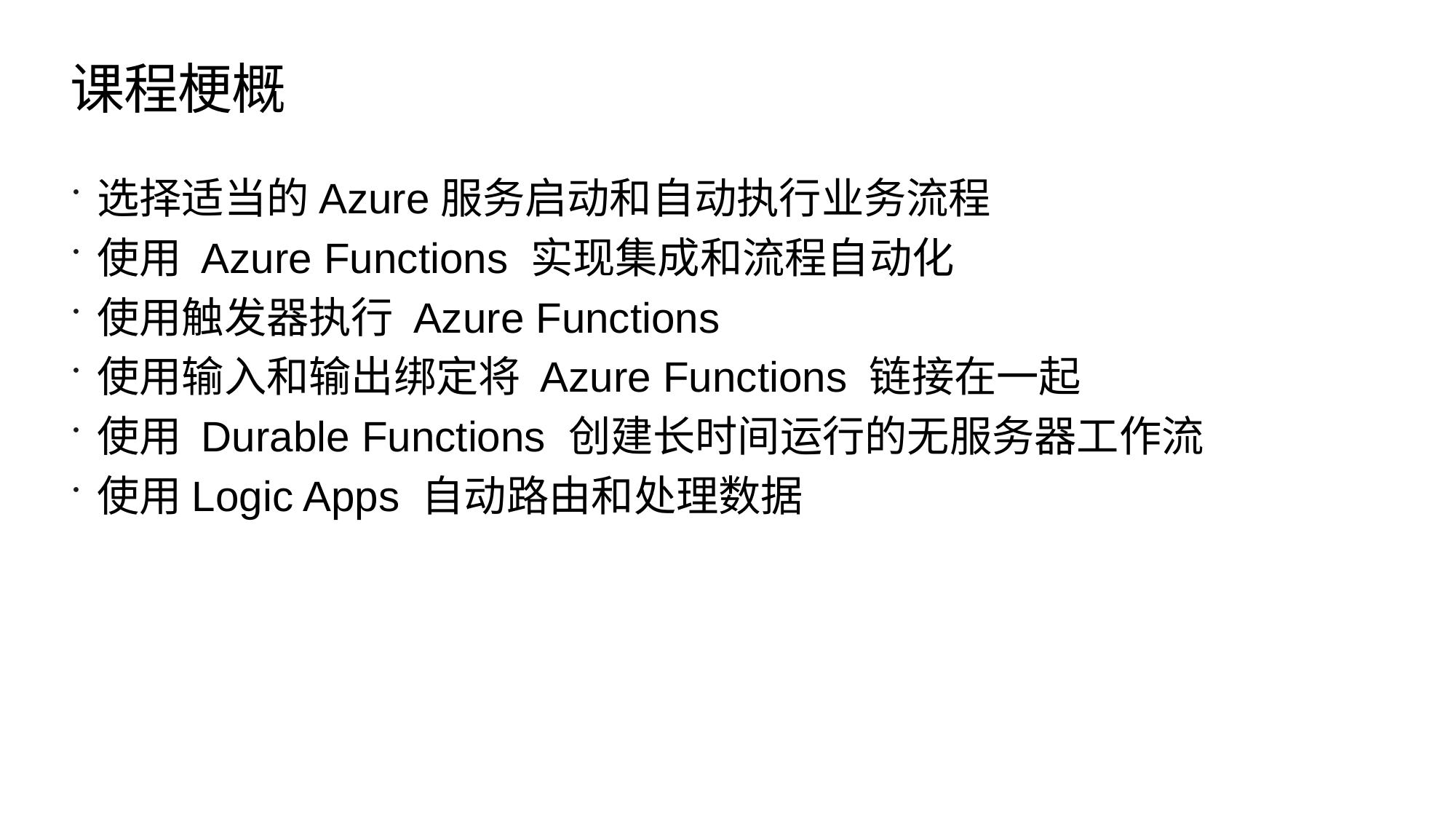

# 课程梗概
选择适当的Azure服务启动和自动执行业务流程
使用 Azure Functions 实现集成和流程自动化
使用触发器执行 Azure Functions
使用输入和输出绑定将 Azure Functions 链接在一起
使用 Durable Functions 创建长时间运行的无服务器工作流
使用Logic Apps 自动路由和处理数据